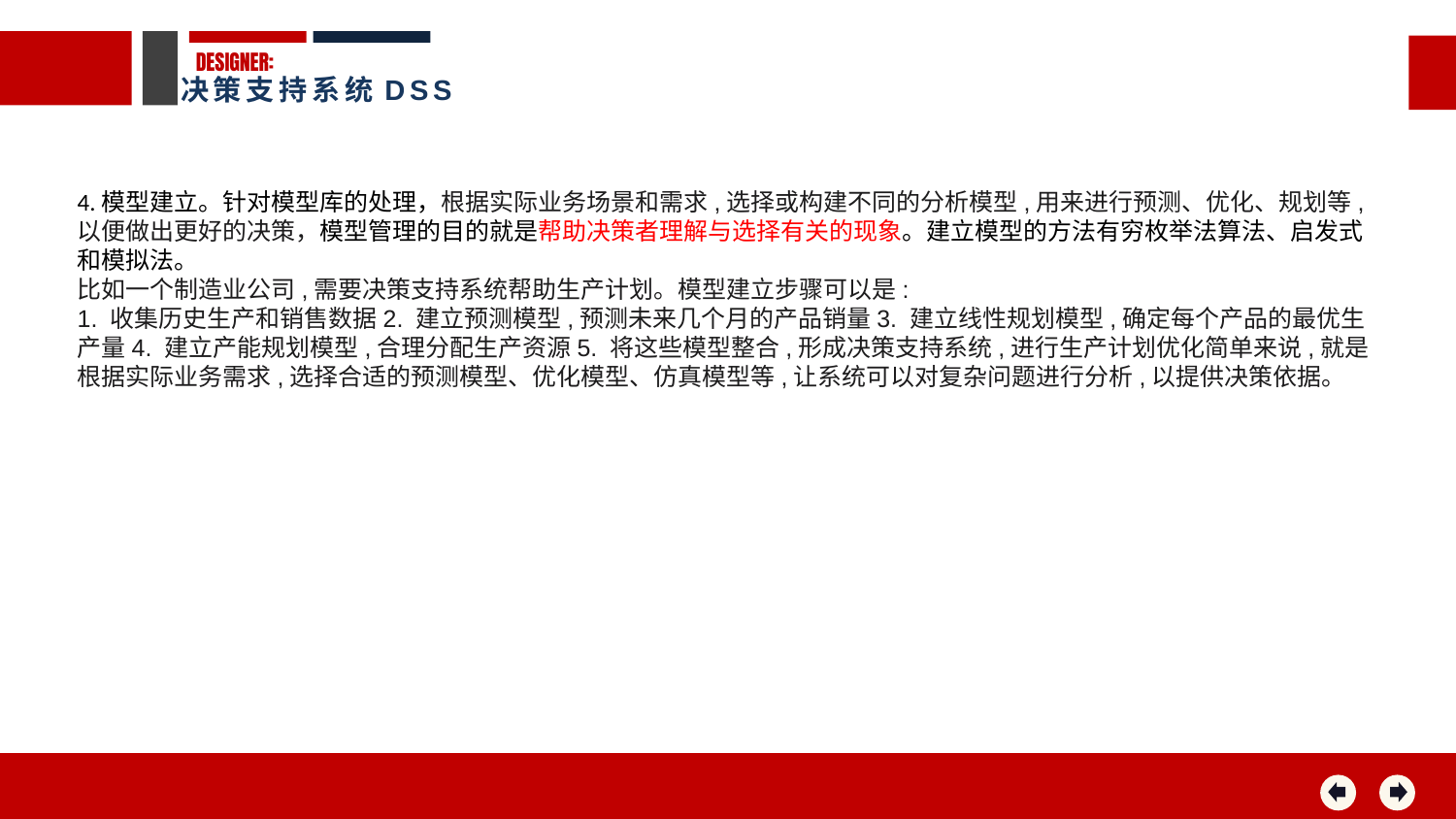

DESIGNER:
决策支持系统DSS
4.模型建立。针对模型库的处理，根据实际业务场景和需求,选择或构建不同的分析模型,用来进行预测、优化、规划等,以便做出更好的决策，模型管理的目的就是帮助决策者理解与选择有关的现象。建立模型的方法有穷枚举法算法、启发式和模拟法。
比如一个制造业公司,需要决策支持系统帮助生产计划。模型建立步骤可以是:
1. 收集历史生产和销售数据2. 建立预测模型,预测未来几个月的产品销量3. 建立线性规划模型,确定每个产品的最优生产量4. 建立产能规划模型,合理分配生产资源5. 将这些模型整合,形成决策支持系统,进行生产计划优化简单来说,就是根据实际业务需求,选择合适的预测模型、优化模型、仿真模型等,让系统可以对复杂问题进行分析,以提供决策依据。